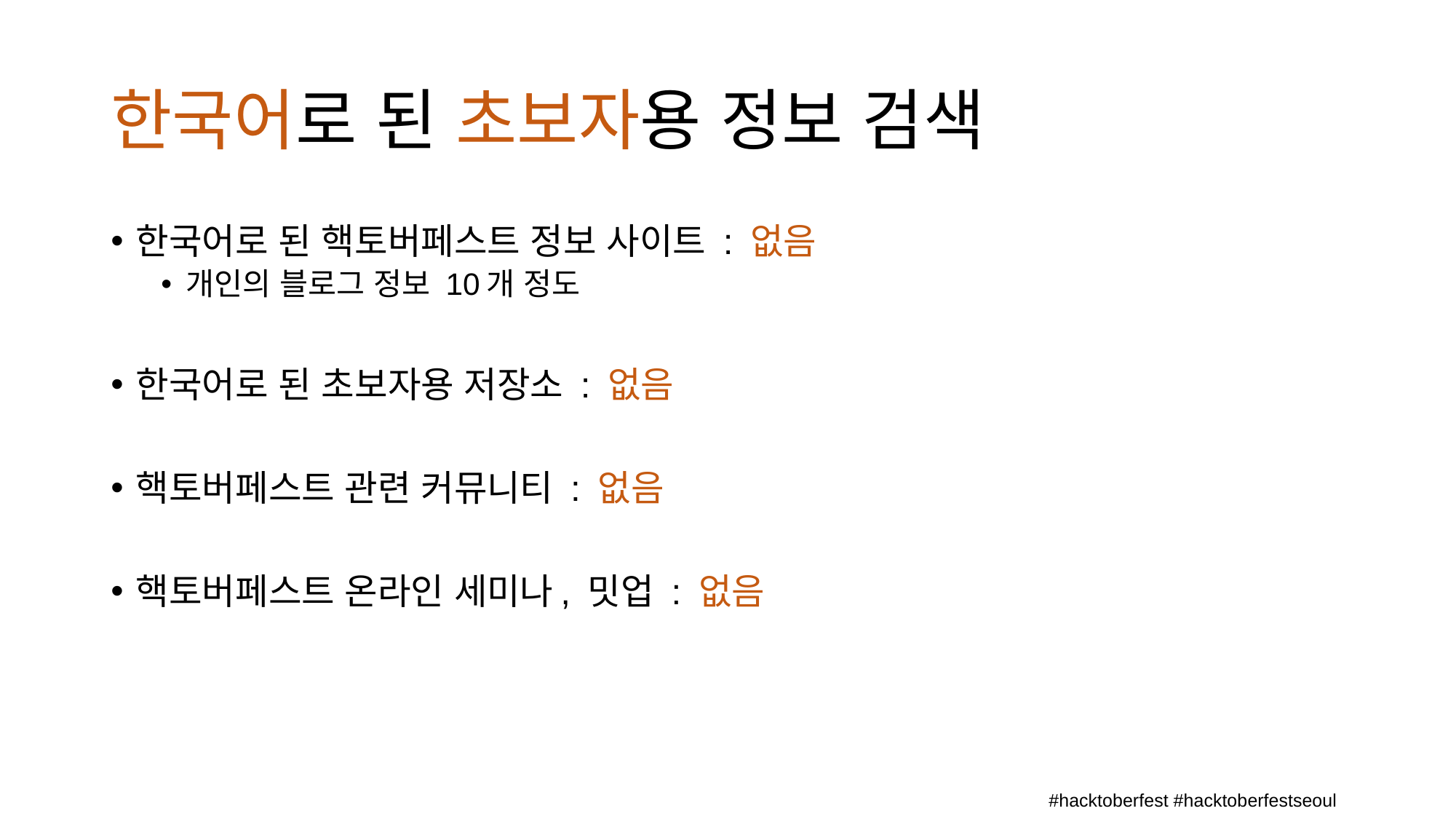

# 한국어로 된 초보자용 정보 검색
한국어로 된 핵토버페스트 정보 사이트 : 없음
개인의 블로그 정보 10개 정도

한국어로 된 초보자용 저장소 : 없음

핵토버페스트 관련 커뮤니티 : 없음

핵토버페스트 온라인 세미나, 밋업 : 없음

#hacktoberfest #hacktoberfestseoul